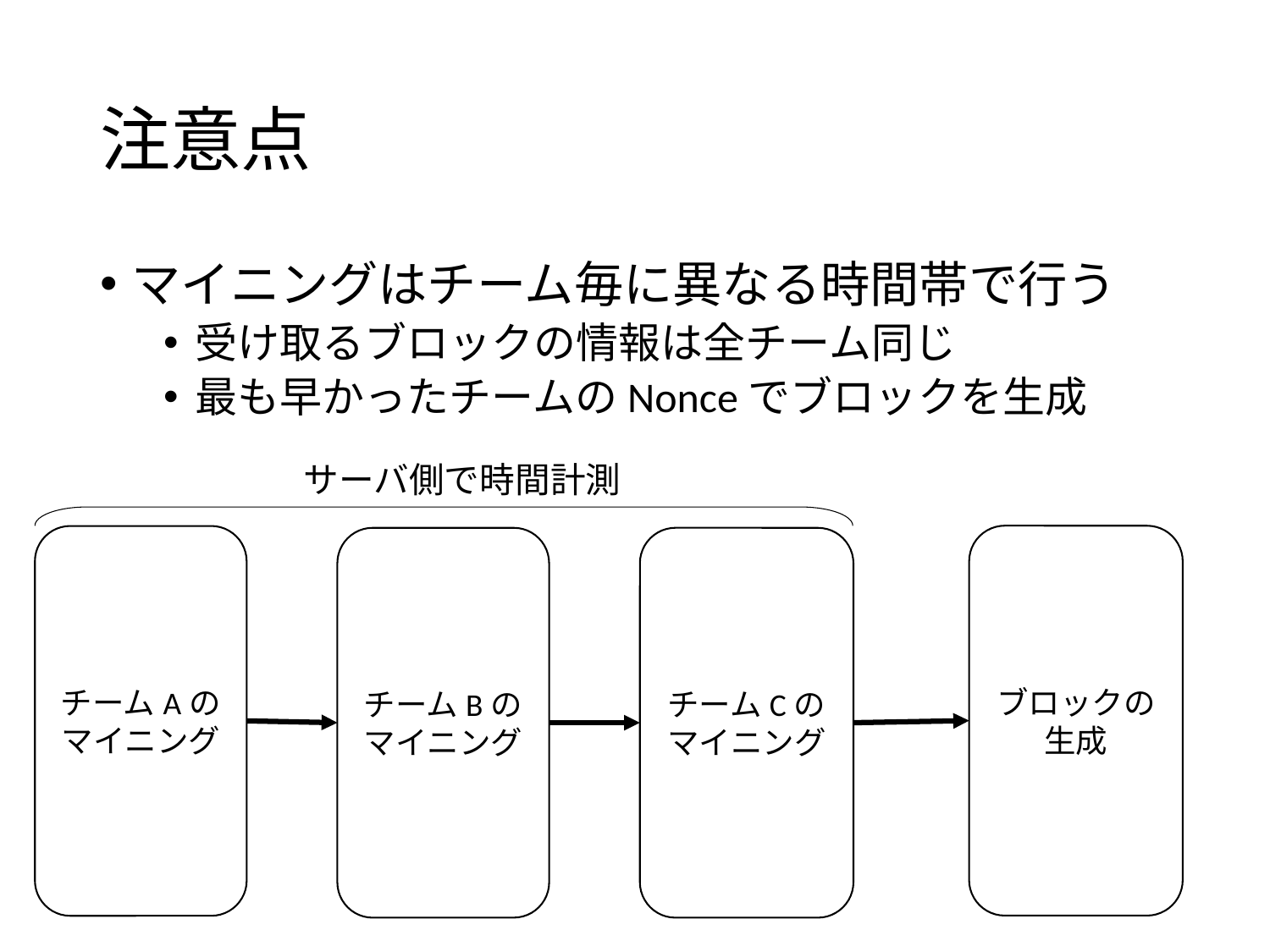

# 注意点

マイニングはチーム毎に異なる時間帯で行う
受け取るブロックの情報は全チーム同じ
最も早かったチームのNonceでブロックを生成
サーバ側で時間計測
ブロックの生成
チームAの
マイニング
チームBの
マイニング
チームCの
マイニング